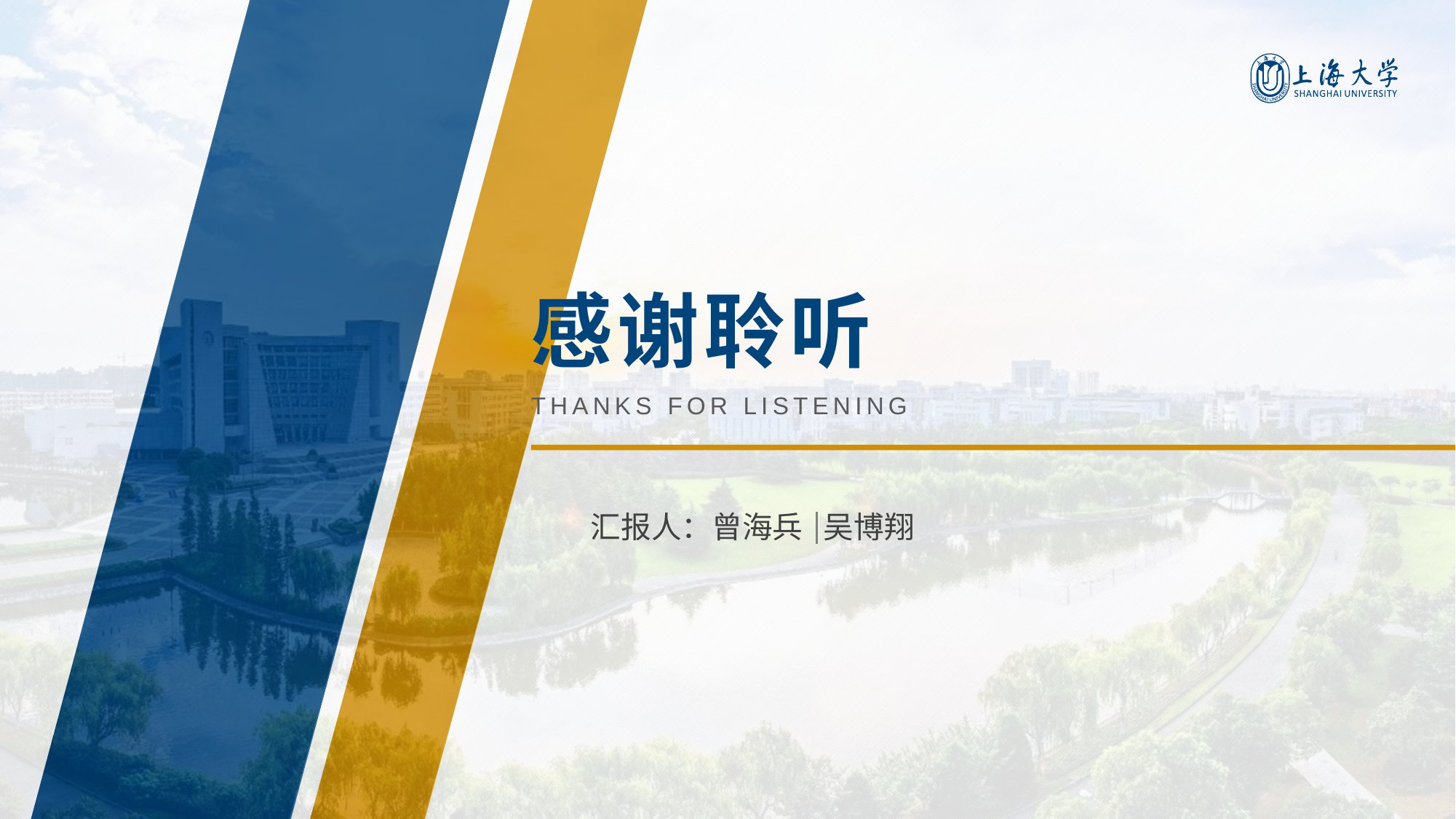

# 感谢聆听
THANKS FOR LISTENING
汇报人：曾海兵   吴博翔